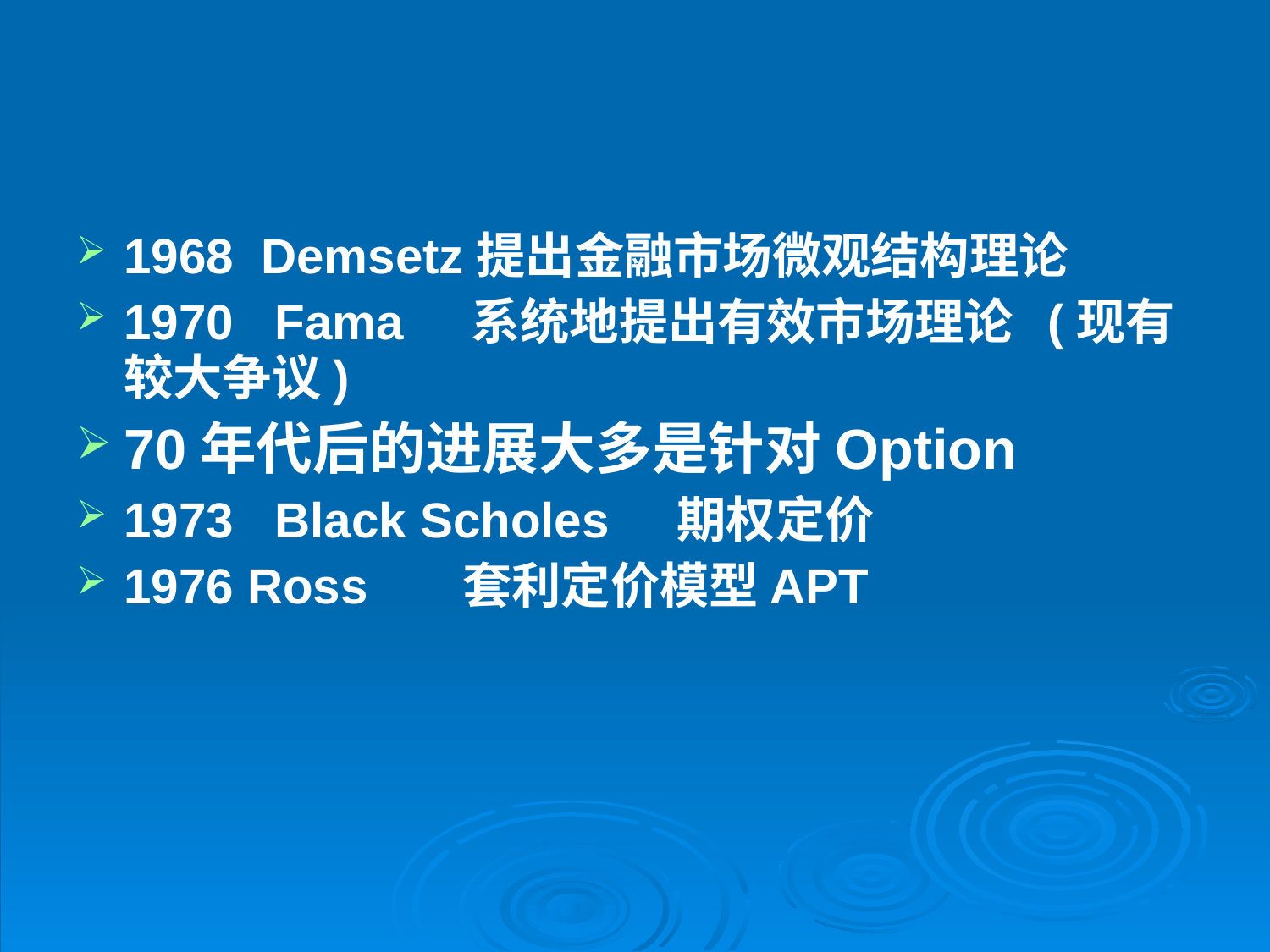

#
1968  Demsetz提出金融市场微观结构理论
1970   Fama    系统地提出有效市场理论  (现有较大争议)
70年代后的进展大多是针对Option
1973   Black Scholes    期权定价
1976 Ross      套利定价模型APT